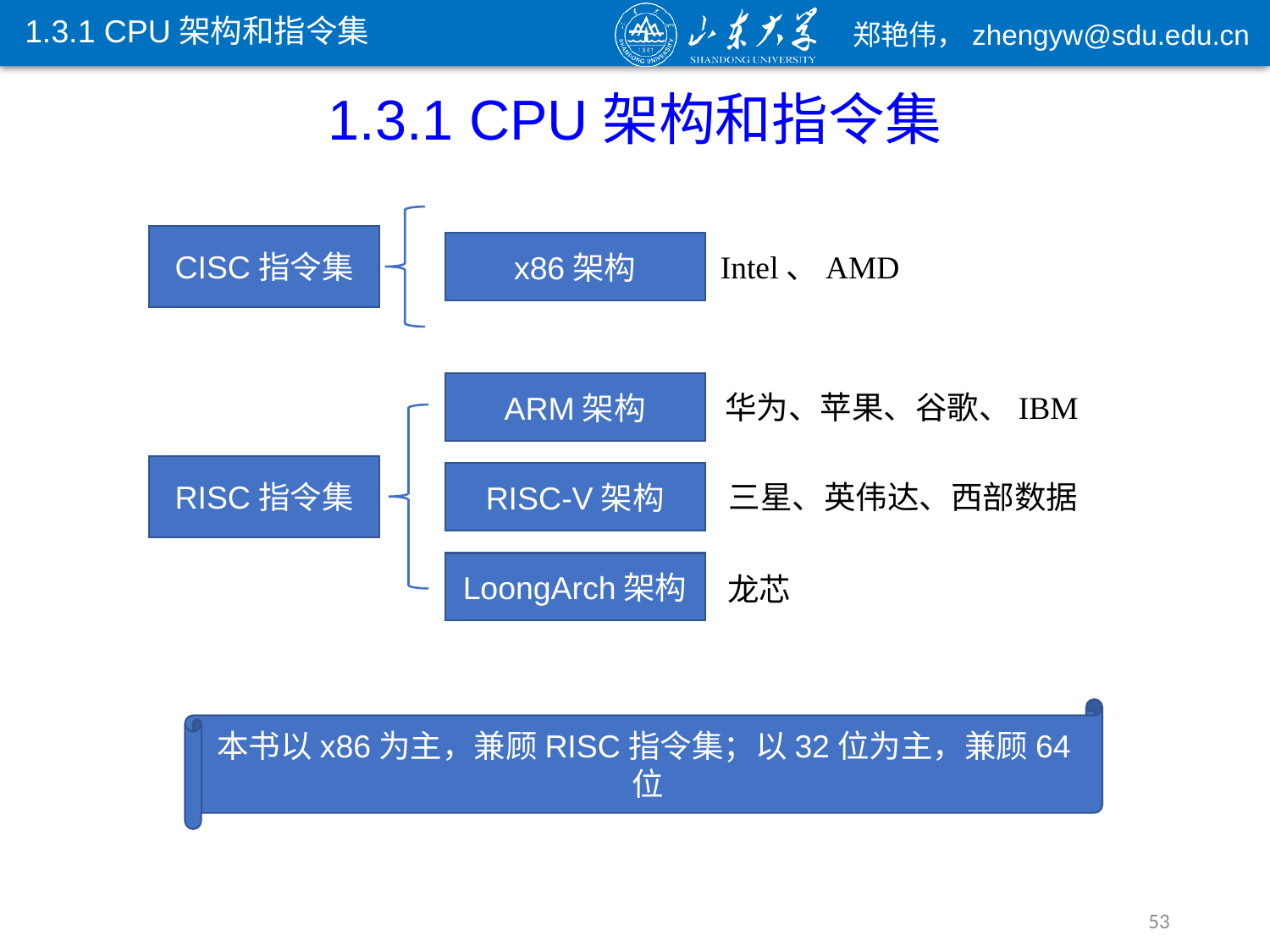

1.3.1 CPU架构和指令集
1.3.1 CPU架构和指令集

CISC指令集
x86架构
Intel、AMD
ARM架构
华为、苹果、谷歌、IBM

RISC指令集
RISC-V架构
三星、英伟达、西部数据
LoongArch架构
龙芯
本书以x86为主，兼顾RISC指令集；以32位为主，兼顾64位
53